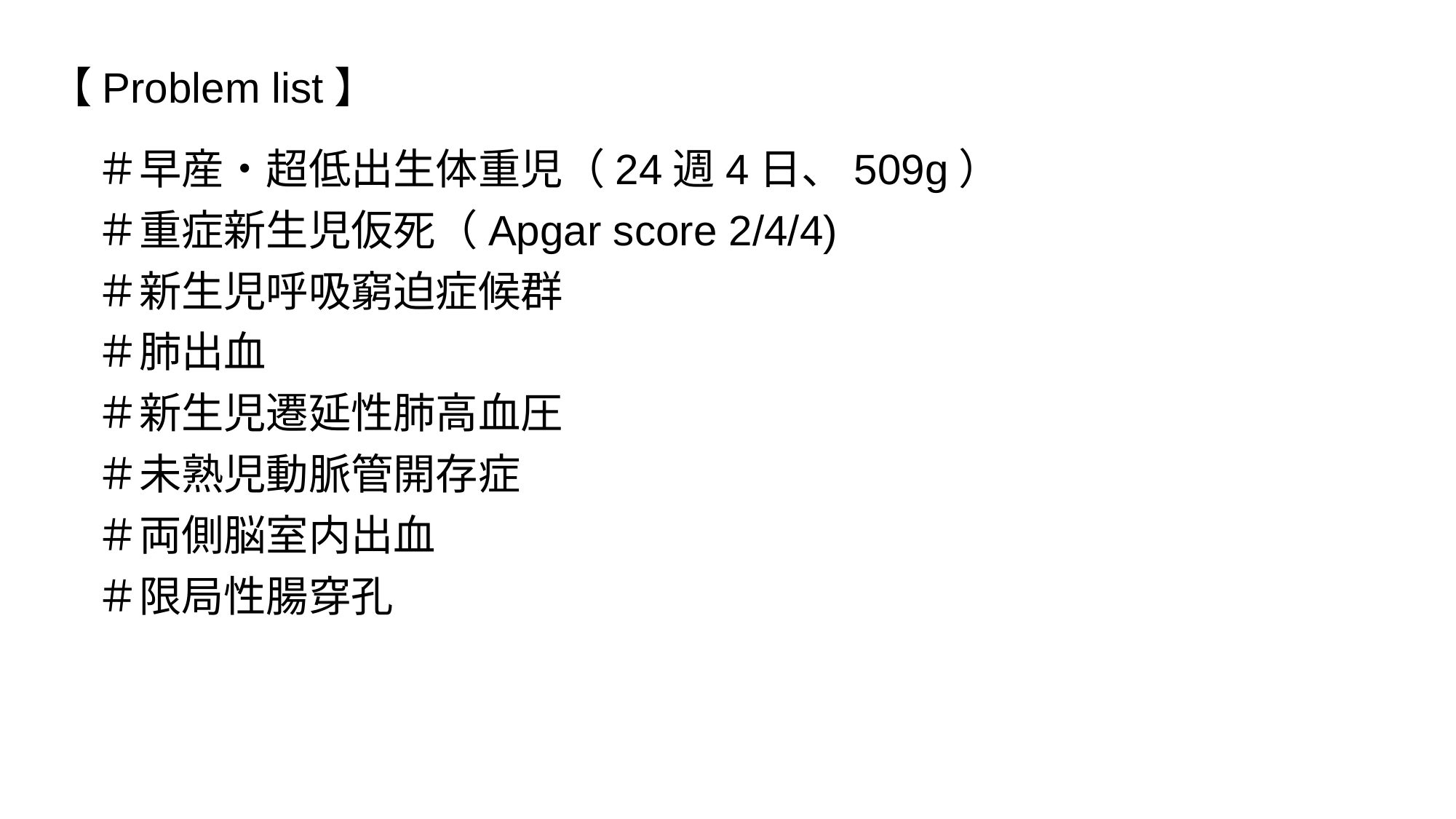

# 【Problem list】
＃早産・超低出生体重児（24週4日、509g）
＃重症新生児仮死（Apgar score 2/4/4)
＃新生児呼吸窮迫症候群
＃肺出血
＃新生児遷延性肺高血圧
＃未熟児動脈管開存症
＃両側脳室内出血
＃限局性腸穿孔